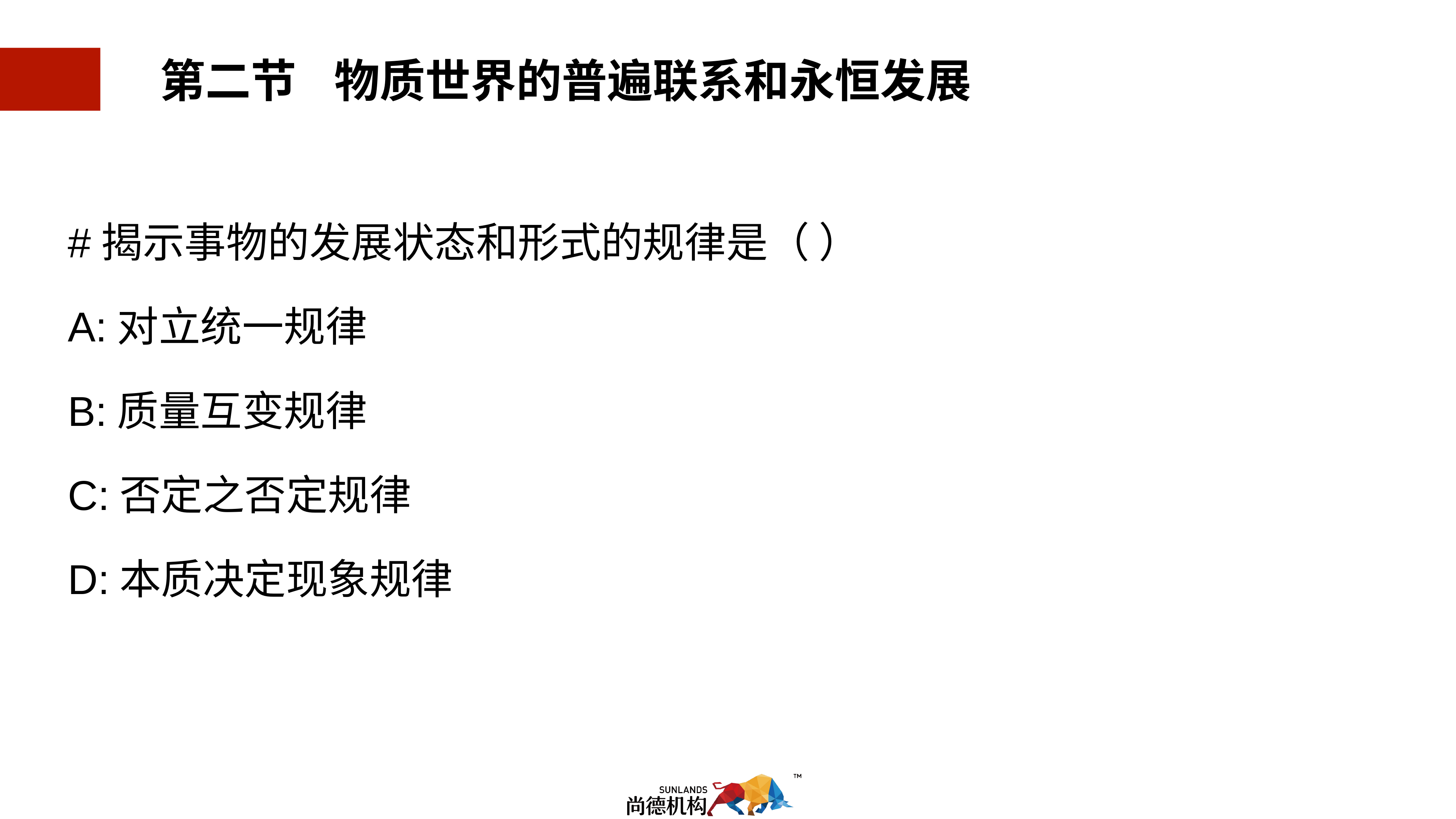

#揭示事物的发展状态和形式的规律是（ ）
A:对立统一规律
B:质量互变规律
C:否定之否定规律
D:本质决定现象规律